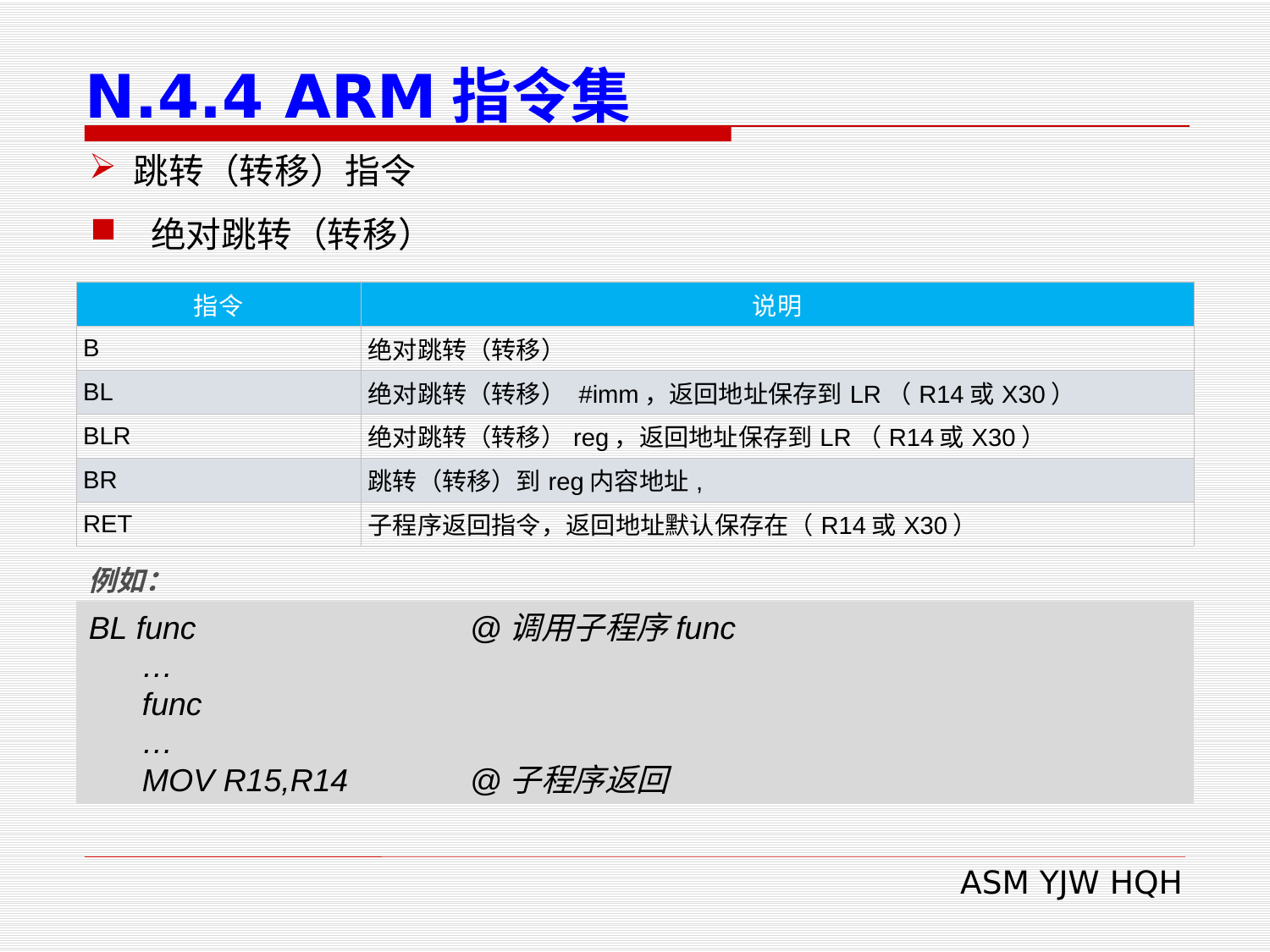

# N.4.4 ARM指令集
 跳转（转移）指令
绝对跳转（转移）
| 指令 | 说明 |
| --- | --- |
| B | 绝对跳转（转移） |
| BL | 绝对跳转（转移） #imm，返回地址保存到LR（R14或X30） |
| BLR | 绝对跳转（转移）reg，返回地址保存到LR（R14或X30） |
| BR | 跳转（转移）到reg内容地址, |
| RET | 子程序返回指令，返回地址默认保存在（R14或X30） |
例如：

BL func			@调用子程序func
      …
      func
      …
      MOV R15,R14	@子程序返回